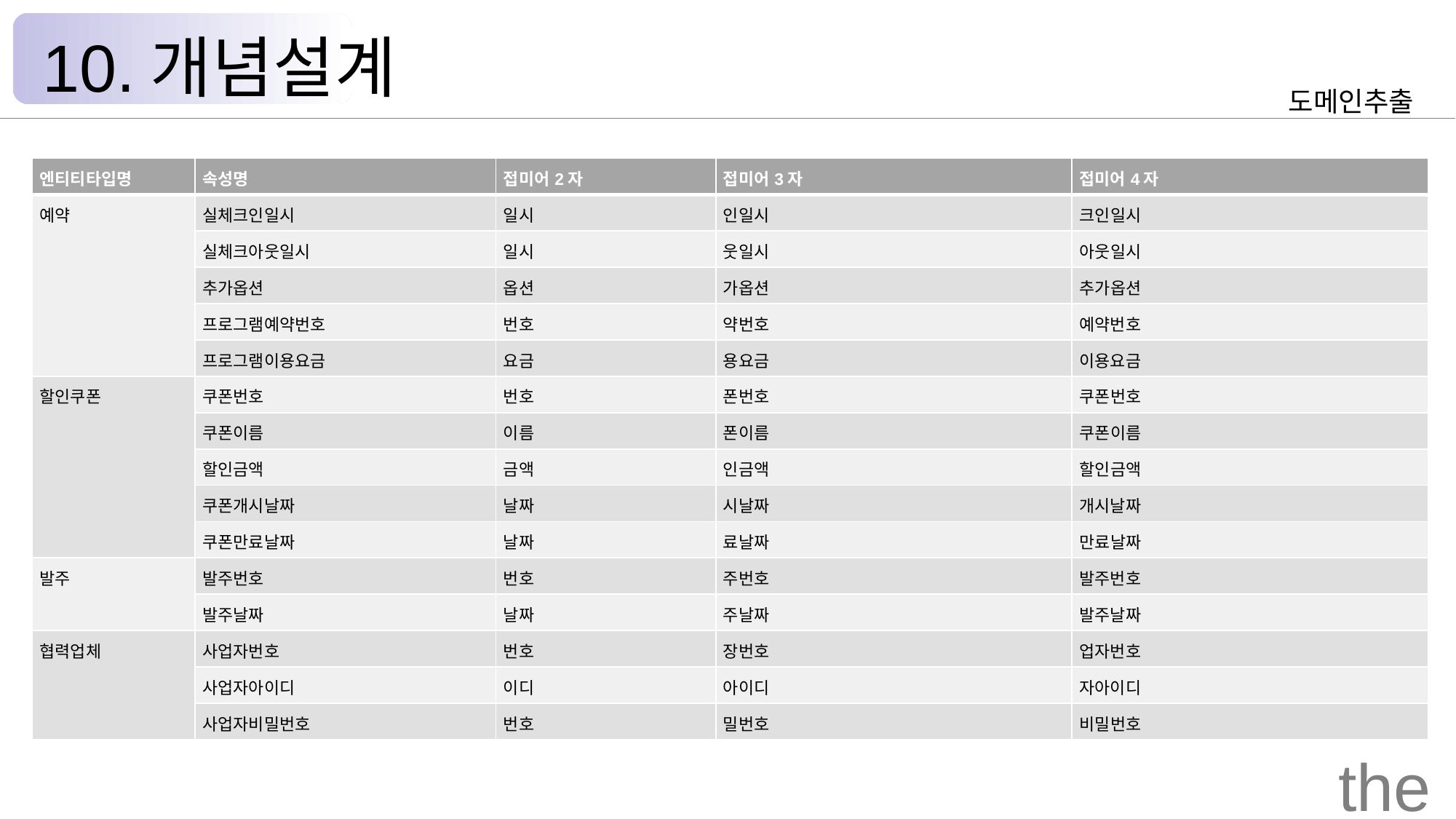

10.개념설계

도메인추출
| 엔티티타입명 | 속성명 | 접미어2자 | 접미어3자 | 접미어4자 |
| --- | --- | --- | --- | --- |
| 예약 | 실체크인일시 | 일시 | 인일시 | 크인일시 |
|  | 실체크아웃일시 | 일시 | 웃일시 | 아웃일시 |
|  | 추가옵션 | 옵션 | 가옵션 | 추가옵션 |
|  | 프로그램예약번호 | 번호 | 약번호 | 예약번호 |
|  | 프로그램이용요금 | 요금 | 용요금 | 이용요금 |
| 할인쿠폰 | 쿠폰번호 | 번호 | 폰번호 | 쿠폰번호 |
|  | 쿠폰이름 | 이름 | 폰이름 | 쿠폰이름 |
|  | 할인금액 | 금액 | 인금액 | 할인금액 |
|  | 쿠폰개시날짜 | 날짜 | 시날짜 | 개시날짜 |
|  | 쿠폰만료날짜 | 날짜 | 료날짜 | 만료날짜 |
| 발주 | 발주번호 | 번호 | 주번호 | 발주번호 |
|  | 발주날짜 | 날짜 | 주날짜 | 발주날짜 |
| 협력업체 | 사업자번호 | 번호 | 장번호 | 업자번호 |
|  | 사업자아이디 | 이디 | 아이디 | 자아이디 |
|  | 사업자비밀번호 | 번호 | 밀번호 | 비밀번호 |
the Palace